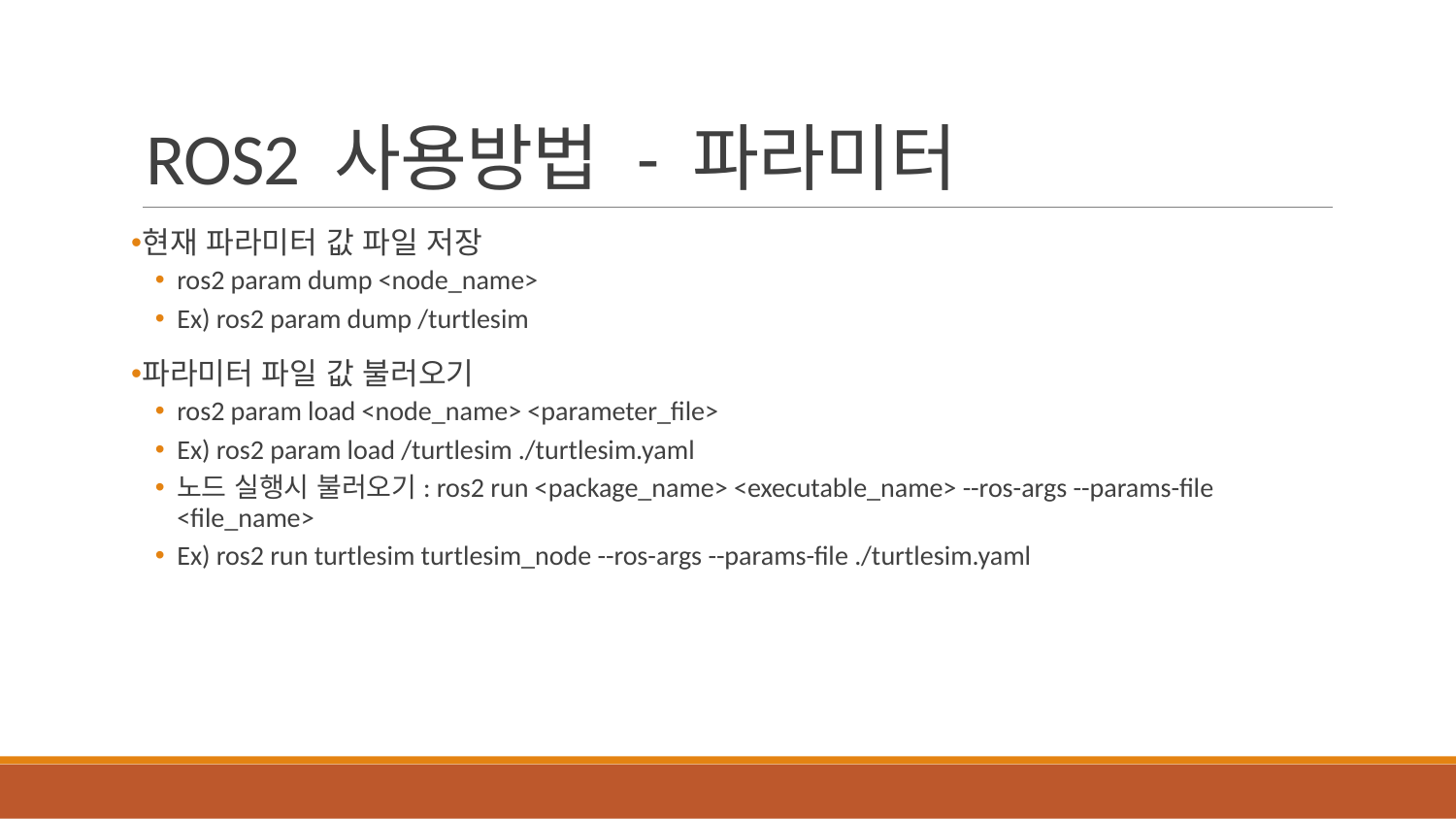

# ROS2 사용방법 - 파라미터
현재 파라미터 값 파일 저장
ros2 param dump <node_name>
Ex) ros2 param dump /turtlesim
파라미터 파일 값 불러오기
ros2 param load <node_name> <parameter_file>
Ex) ros2 param load /turtlesim ./turtlesim.yaml
노드 실행시 불러오기: ros2 run <package_name> <executable_name> --ros-args --params-file <file_name>
Ex) ros2 run turtlesim turtlesim_node --ros-args --params-file ./turtlesim.yaml